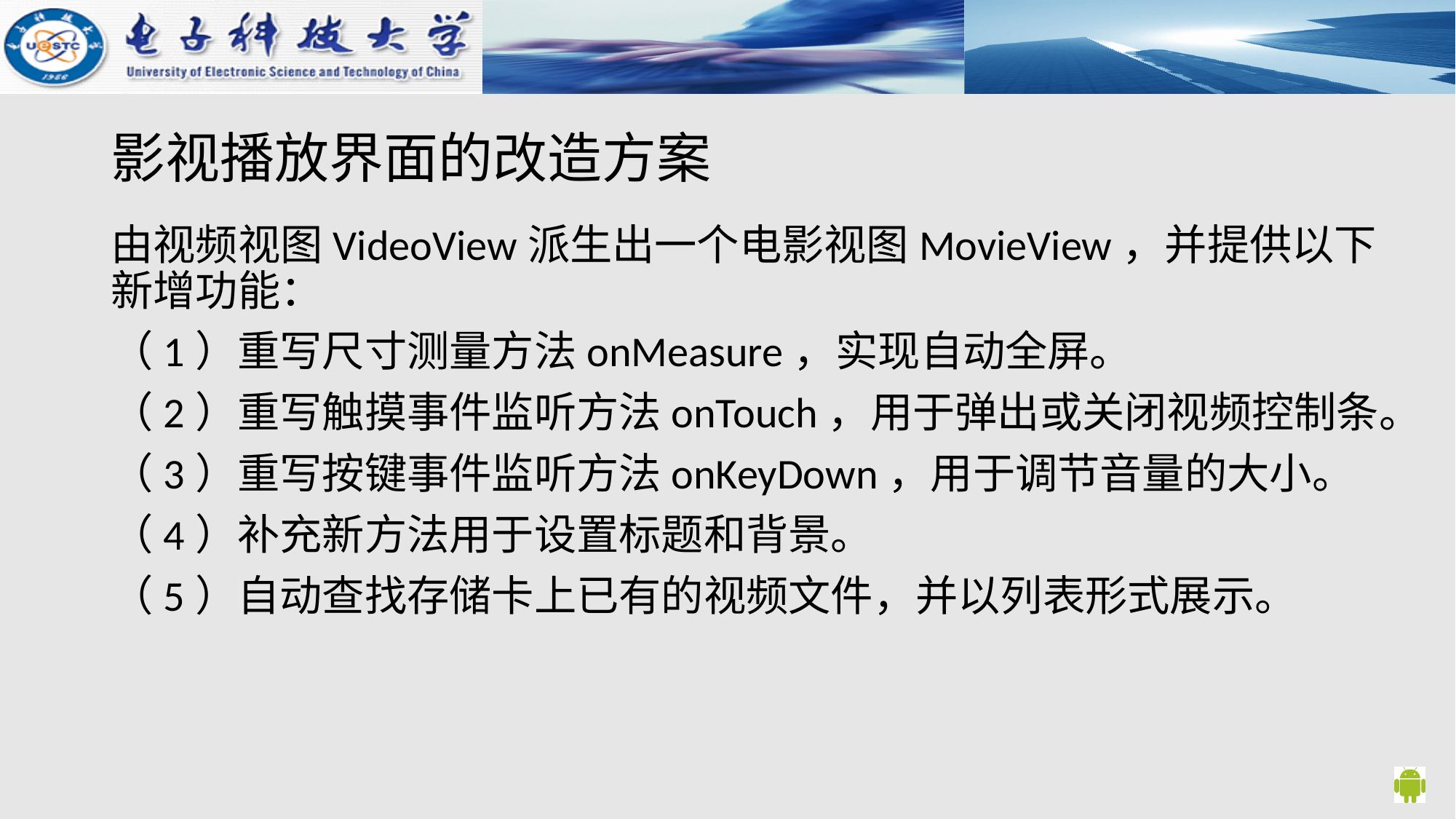

# 影视播放界面的改造方案
由视频视图VideoView派生出一个电影视图MovieView，并提供以下新增功能：
（1）重写尺寸测量方法onMeasure，实现自动全屏。
（2）重写触摸事件监听方法onTouch，用于弹出或关闭视频控制条。
（3）重写按键事件监听方法onKeyDown，用于调节音量的大小。
（4）补充新方法用于设置标题和背景。
（5）自动查找存储卡上已有的视频文件，并以列表形式展示。